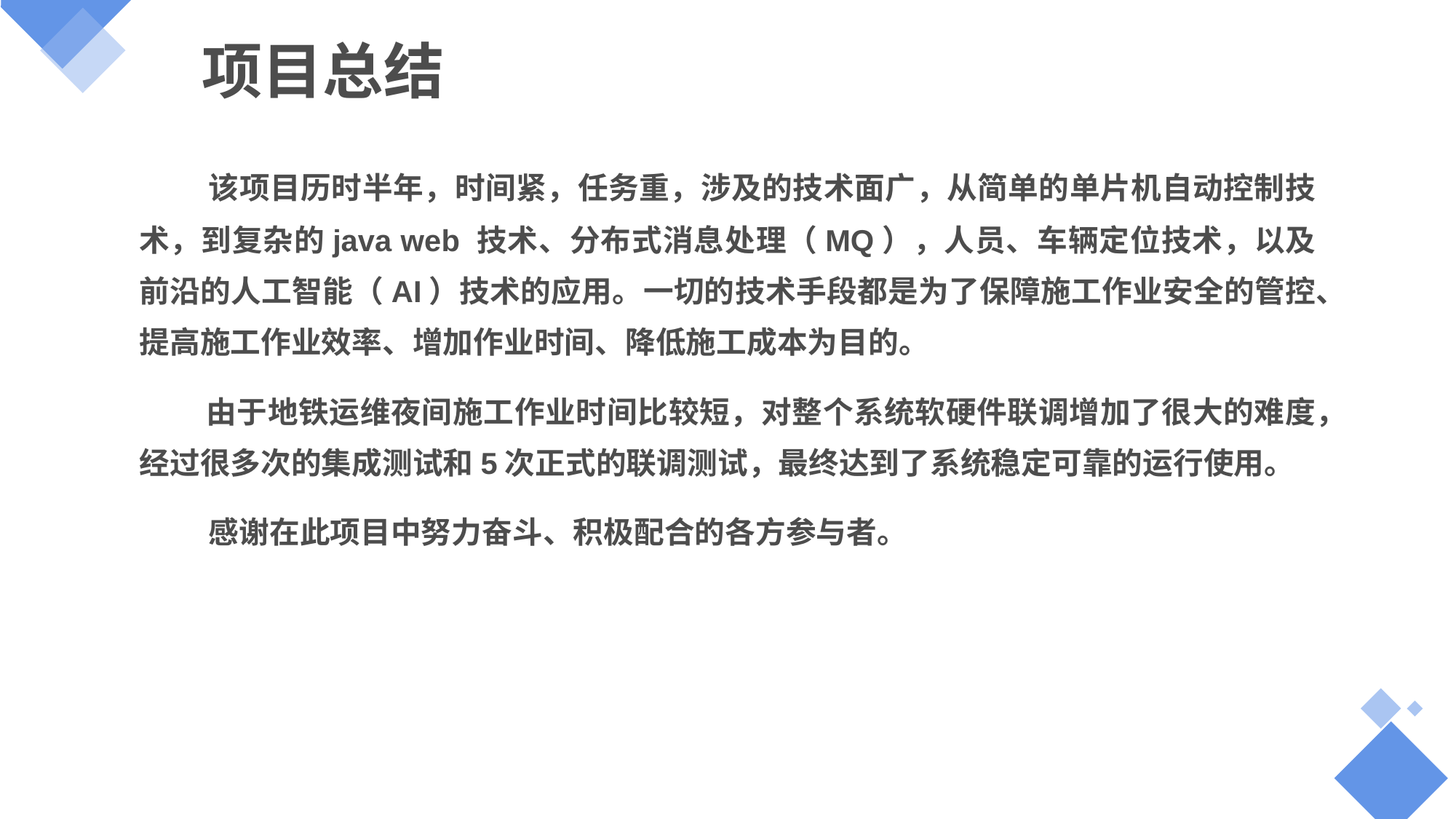

# 项目总结
       该项目历时半年，时间紧，任务重，涉及的技术面广，从简单的单片机自动控制技术，到复杂的java web 技术、分布式消息处理（MQ），人员、车辆定位技术，以及前沿的人工智能（AI）技术的应用。一切的技术手段都是为了保障施工作业安全的管控、提高施工作业效率、增加作业时间、降低施工成本为目的。
        由于地铁运维夜间施工作业时间比较短，对整个系统软硬件联调增加了很大的难度，经过很多次的集成测试和5次正式的联调测试，最终达到了系统稳定可靠的运行使用。
         感谢在此项目中努力奋斗、积极配合的各方参与者。